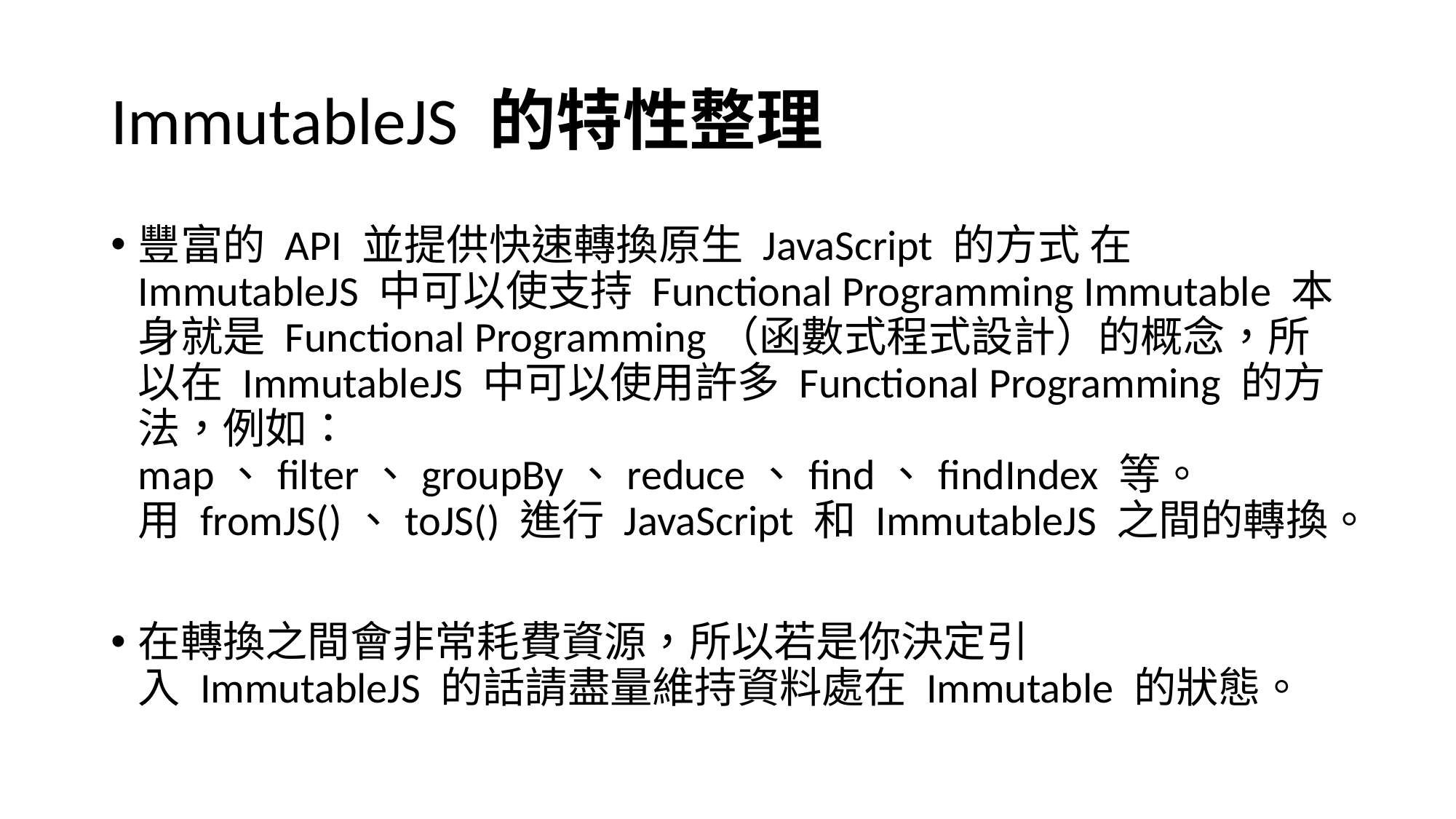

# ImmutableJS 的特性整理
豐富的 API 並提供快速轉換原生 JavaScript 的方式 在 ImmutableJS 中可以使支持 Functional Programming Immutable 本身就是 Functional Programming（函數式程式設計）的概念，所以在 ImmutableJS 中可以使用許多 Functional Programming 的方法，例如：map、filter、groupBy、reduce、find、findIndex 等。用 fromJS()、toJS() 進行 JavaScript 和 ImmutableJS 之間的轉換。

在轉換之間會非常耗費資源，所以若是你決定引入 ImmutableJS 的話請盡量維持資料處在 Immutable 的狀態。